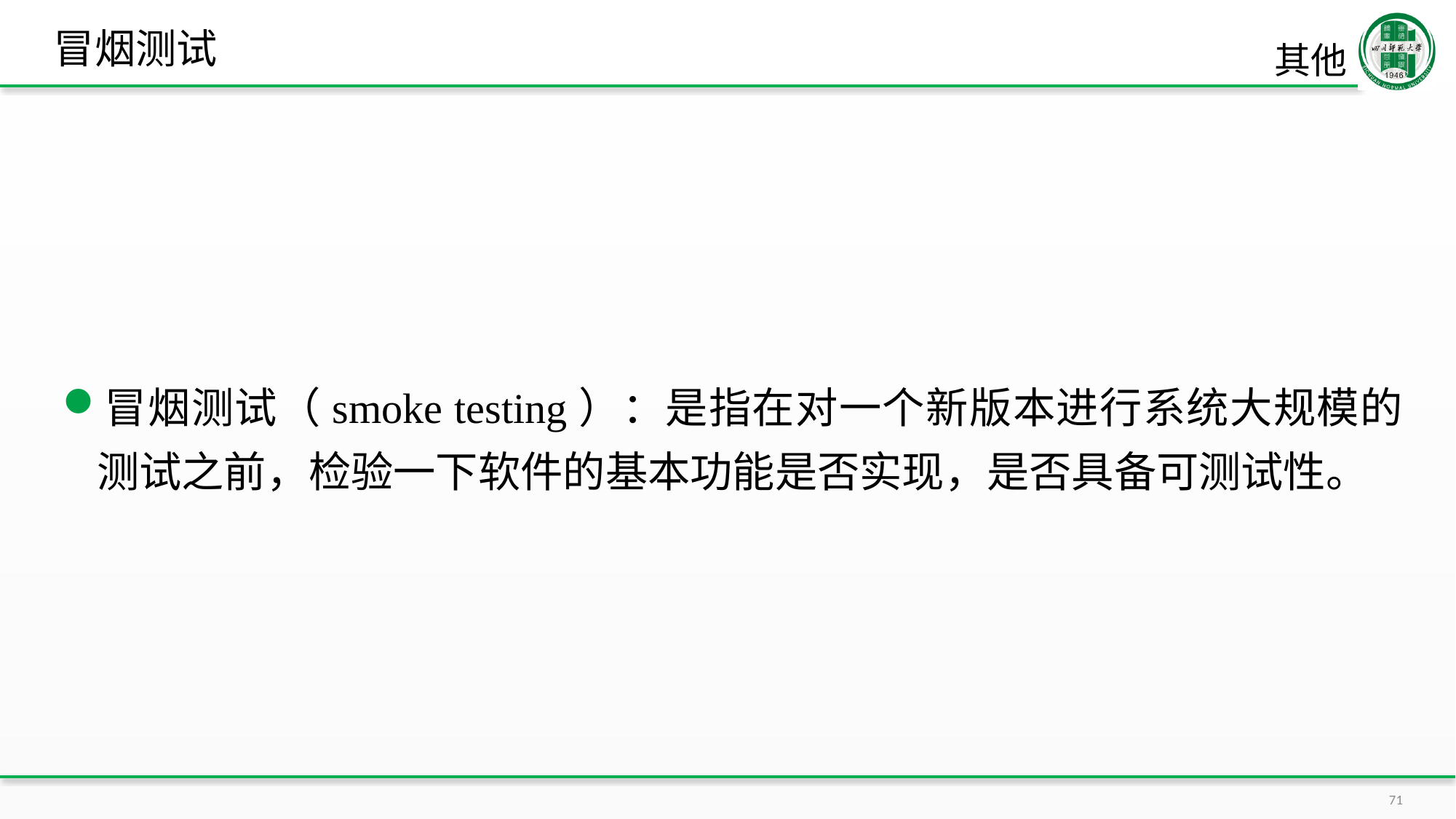

# 冒烟测试
其他
冒烟测试（smoke testing）：是指在对一个新版本进行系统大规模的测试之前，检验一下软件的基本功能是否实现，是否具备可测试性。
71